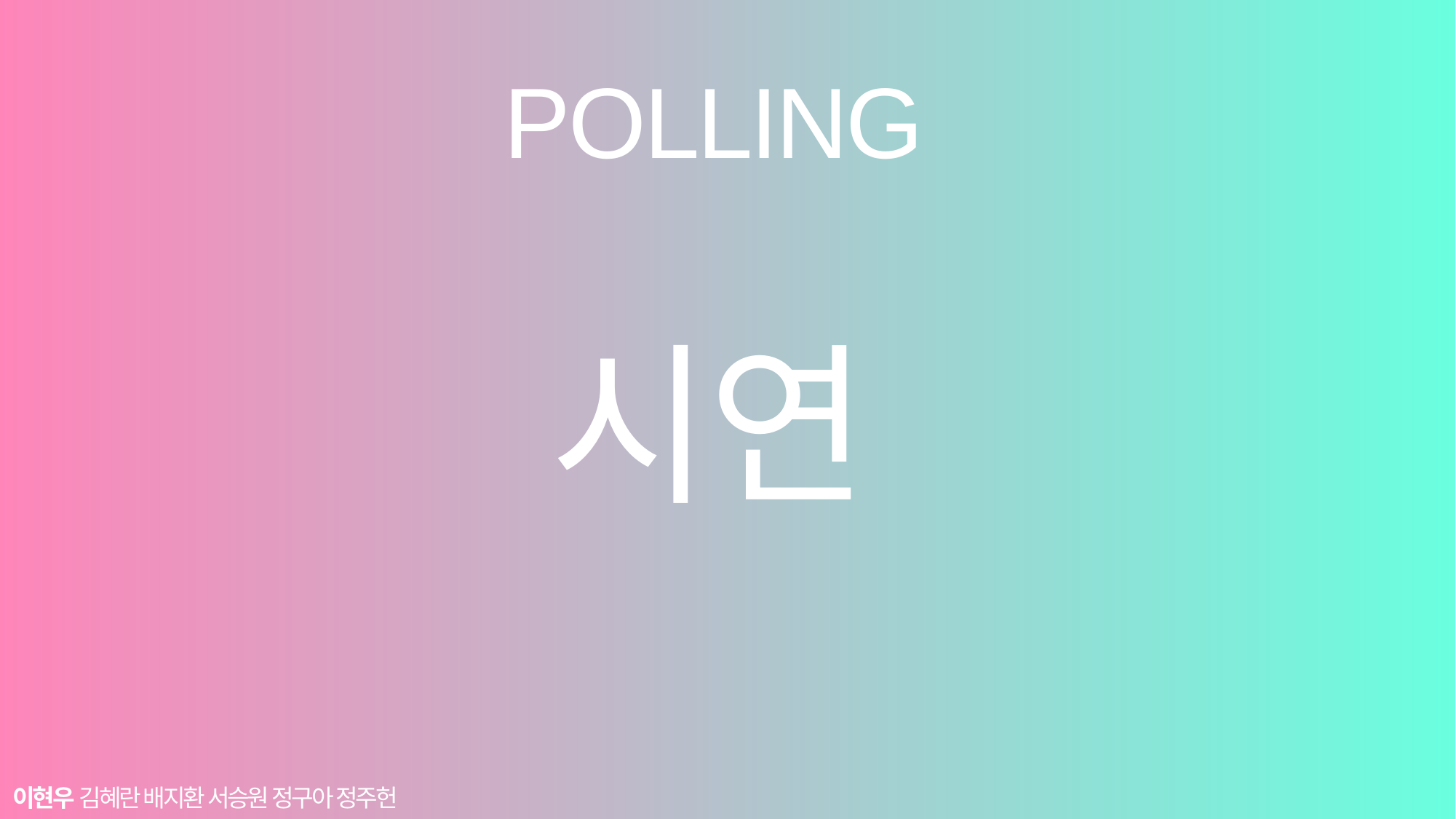

POLLING
시연
이현우 김혜란 배지환 서승원 정구아 정주헌